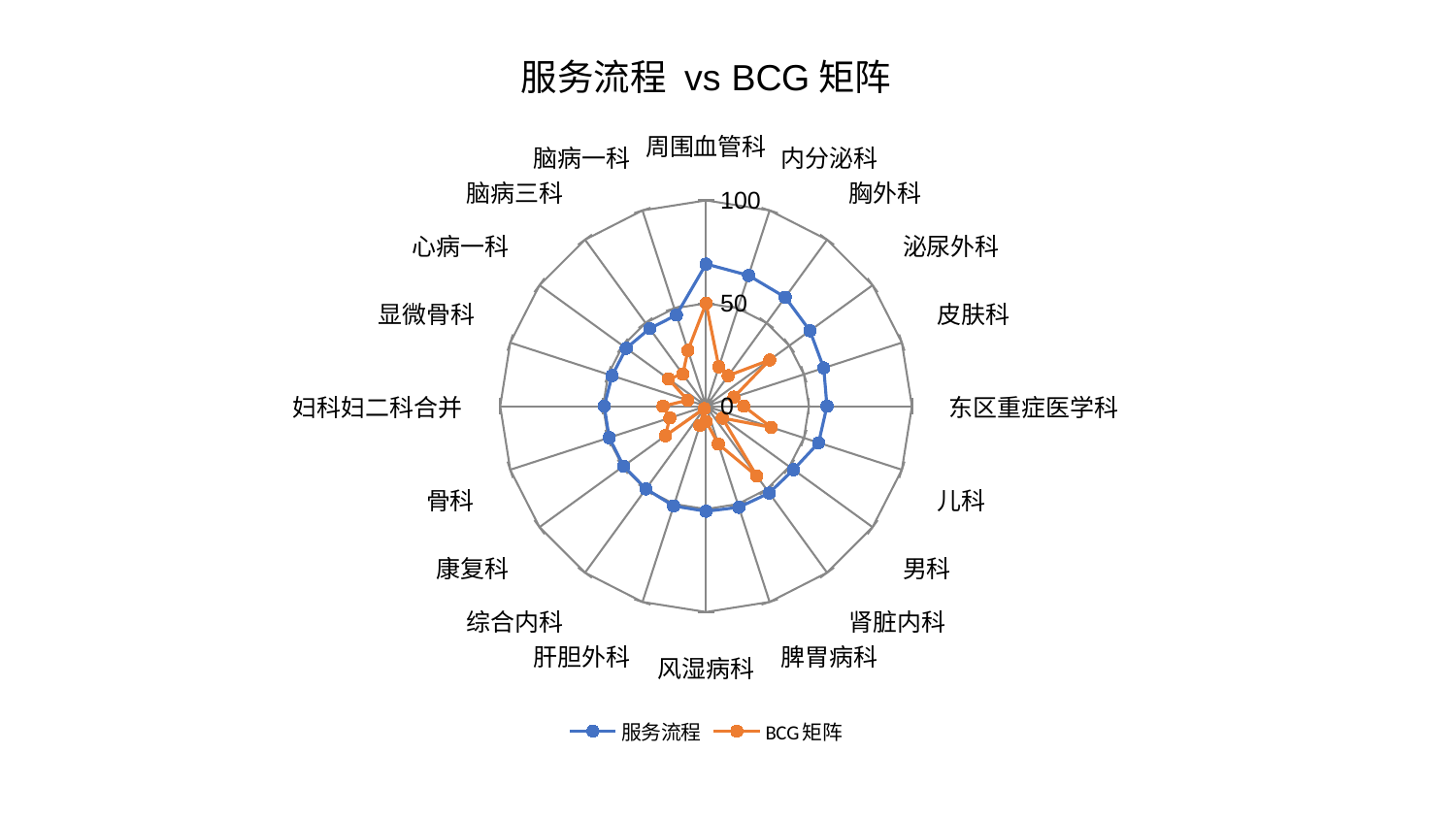

### Chart: 服务流程 vs BCG矩阵

| Category | 服务流程 | BCG矩阵 |
|---|---|---|
| 周围血管科 | 69.07603051343327 | 50.00014610370564 |
| 内分泌科 | 66.82540878997554 | 20.121784313871938 |
| 胸外科 | 65.42760809415562 | 18.313543353299973 |
| 泌尿外科 | 62.383219150544264 | 38.21133420521935 |
| 皮肤科 | 60.10604386875552 | 14.25799468170033 |
| 东区重症医学科 | 58.734466218136575 | 18.29142215507586 |
| 儿科 | 57.50587154527413 | 33.393630235697344 |
| 男科 | 52.49944386246041 | 9.80956951357878 |
| 肾脏内科 | 52.194466020028976 | 41.95730744409307 |
| 脾胃病科 | 51.65110977308834 | 19.341381640330166 |
| 风湿病科 | 51.0624085666908 | 7.418040531074892 |
| 肝胆外科 | 50.9746631844492 | 9.846627232439372 |
| 综合内科 | 49.68942786352125 | 1.4749936749478225 |
| 康复科 | 49.52240060542052 | 24.401871592471682 |
| 骨科 | 49.48813277362362 | 18.524843647644023 |
| 妇科妇二科合并 | 49.46065717856648 | 20.91885445488242 |
| 显微骨科 | 48.01020337407601 | 9.340082566592681 |
| 心病一科 | 47.926199301793524 | 22.597086729436317 |
| 脑病三科 | 46.60910685421208 | 19.253831332979892 |
| 脑病一科 | 46.59107366650095 | 28.49897274826759 |
65